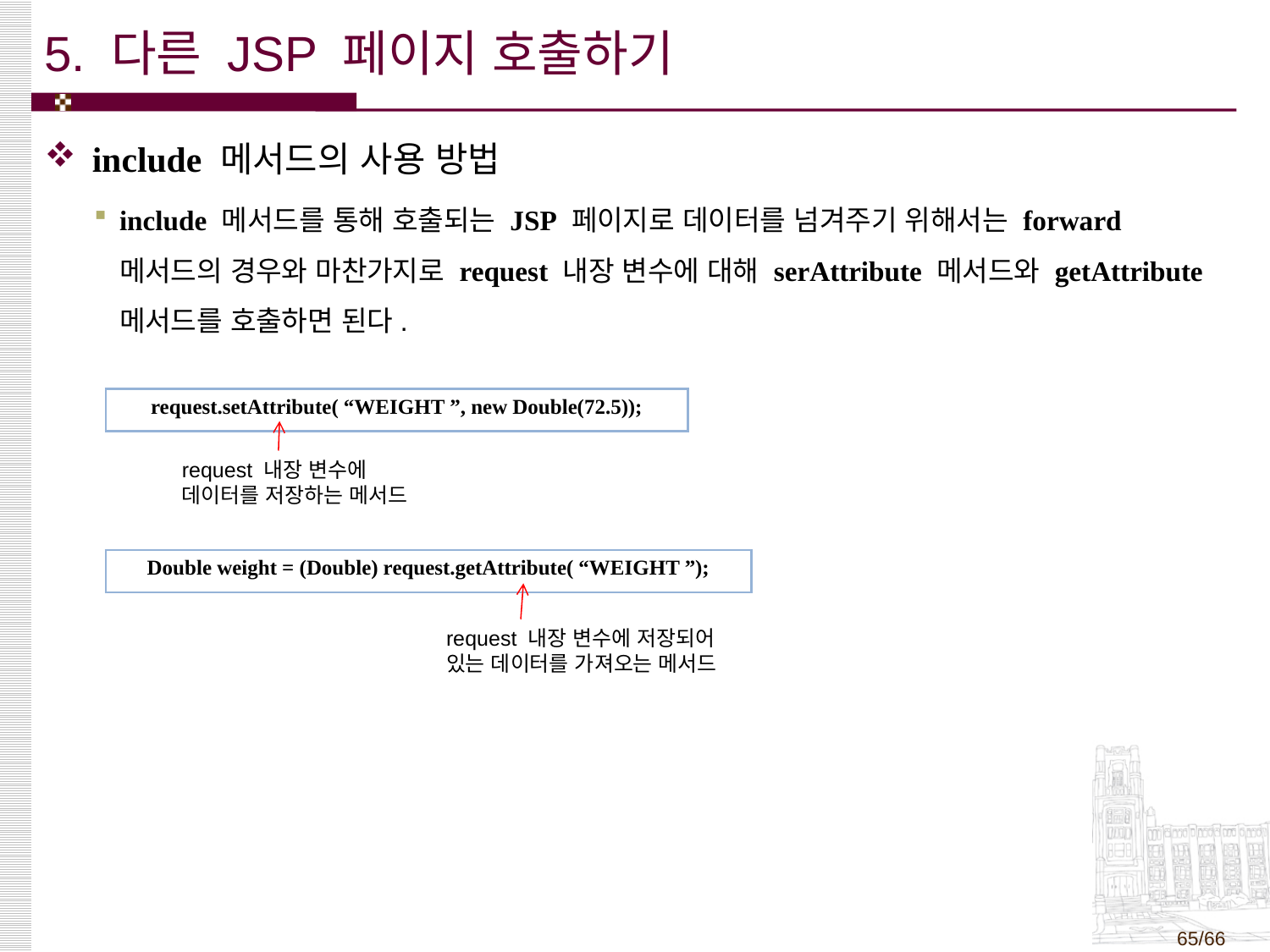

# 5. 다른 JSP 페이지 호출하기
include 메서드의 사용 방법
include 메서드를 통해 호출되는 JSP 페이지로 데이터를 넘겨주기 위해서는 forward 메서드의 경우와 마찬가지로 request 내장 변수에 대해 serAttribute 메서드와 getAttribute 메서드를 호출하면 된다.

| request.setAttribute( “WEIGHT ”, new Double(72.5)); |
| --- |
request 내장 변수에
데이터를 저장하는 메서드
| Double weight = (Double) request.getAttribute( “WEIGHT ”); |
| --- |
request 내장 변수에 저장되어 있는 데이터를 가져오는 메서드